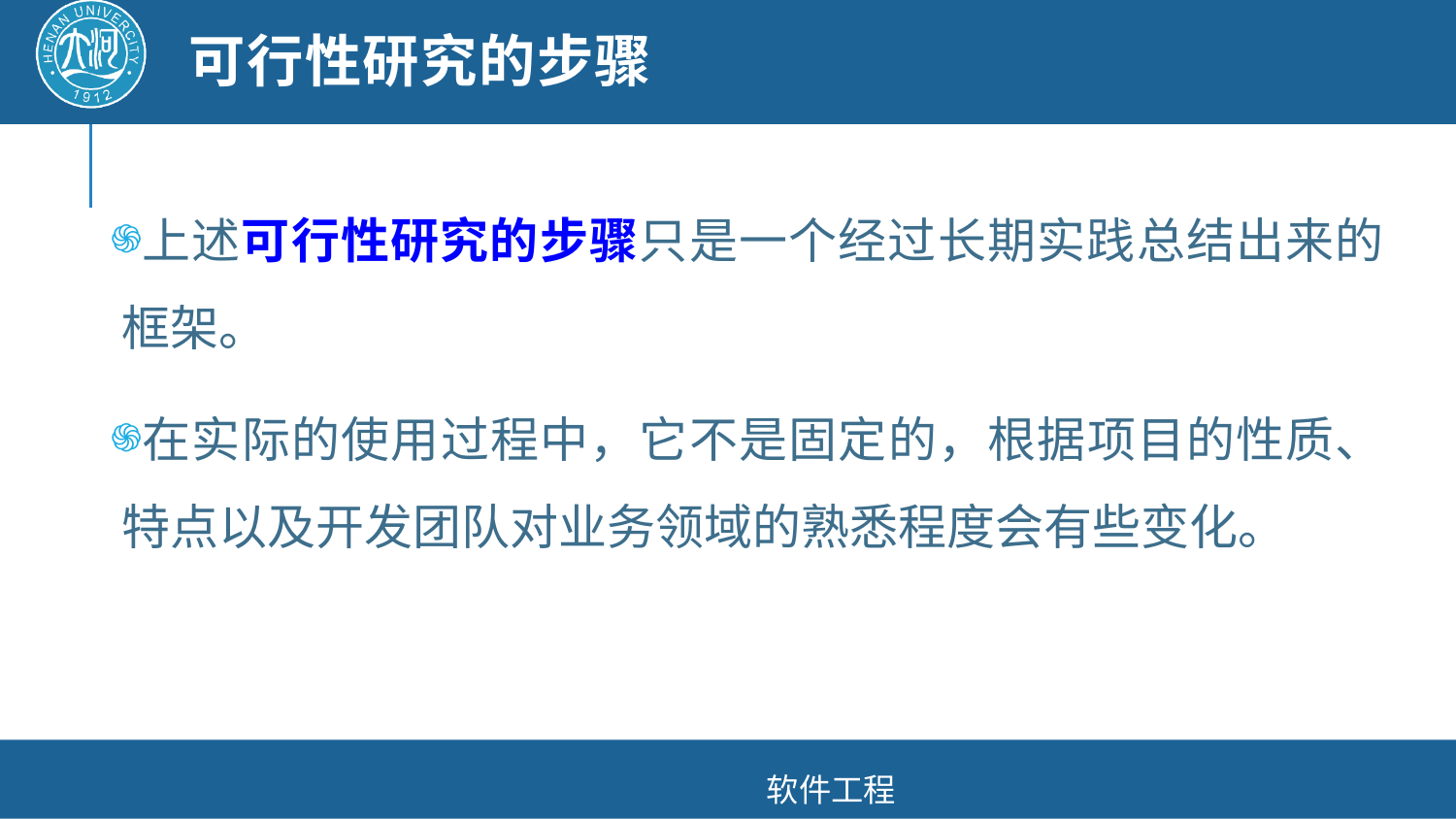

# 可行性研究的步骤
上述可行性研究的步骤只是一个经过长期实践总结出来的框架。
在实际的使用过程中，它不是固定的，根据项目的性质、特点以及开发团队对业务领域的熟悉程度会有些变化。

软件工程
34